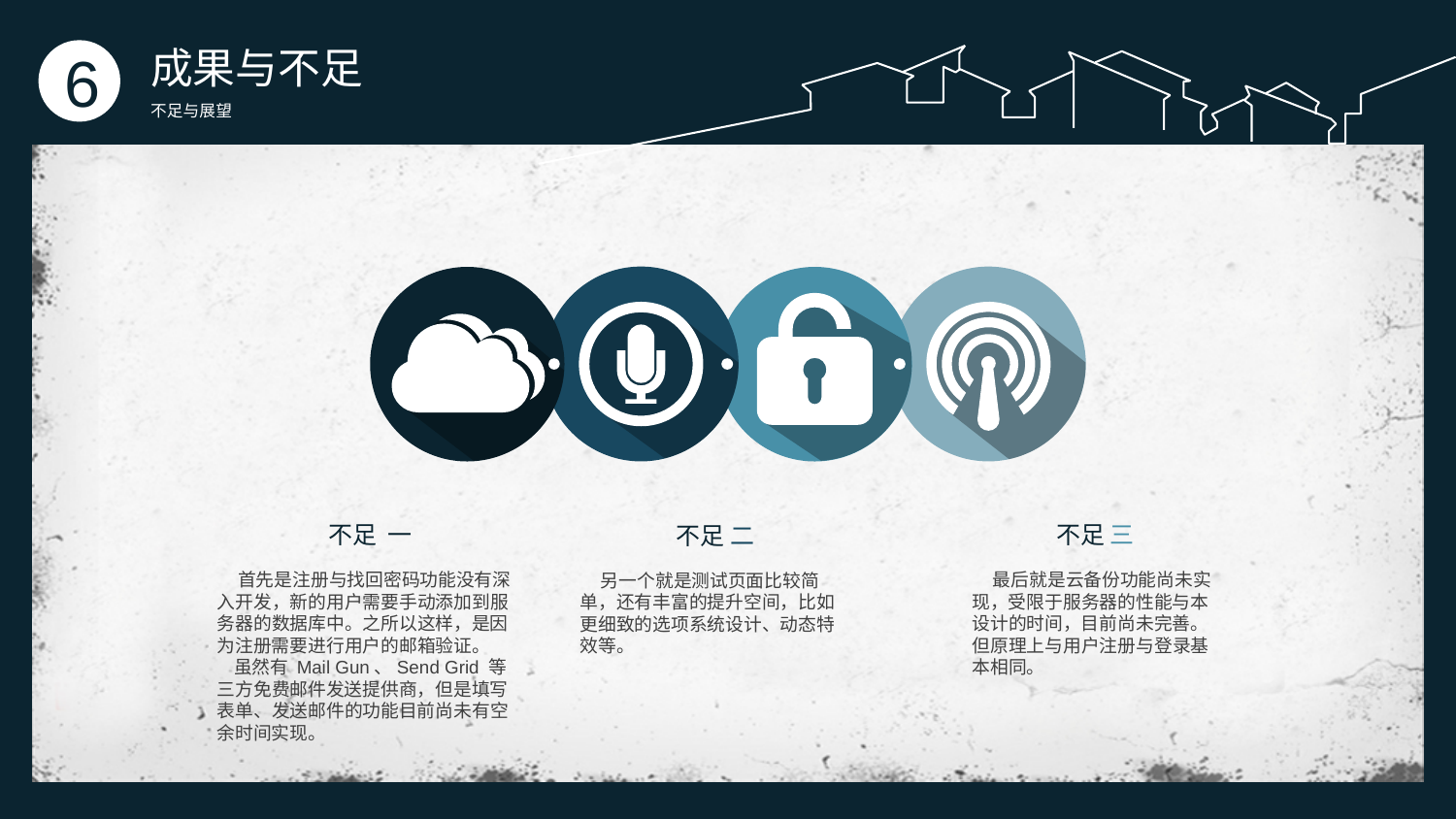

成果与不足
6

不足与展望

不足  一

    首先是注册与找回密码功能没有深入开发，新的用户需要手动添加到服务器的数据库中。之所以这样，是因为注册需要进行用户的邮箱验证。
   虽然有 Mail Gun、Send Grid 等三方免费邮件发送提供商，但是填写表单、发送邮件的功能目前尚未有空余时间实现。

不足 三

    最后就是云备份功能尚未实现，受限于服务器的性能与本设计的时间，目前尚未完善。但原理上与用户注册与登录基本相同。
不足 二

    另一个就是测试页面比较简单，还有丰富的提升空间，比如更细致的选项系统设计、动态特效等。